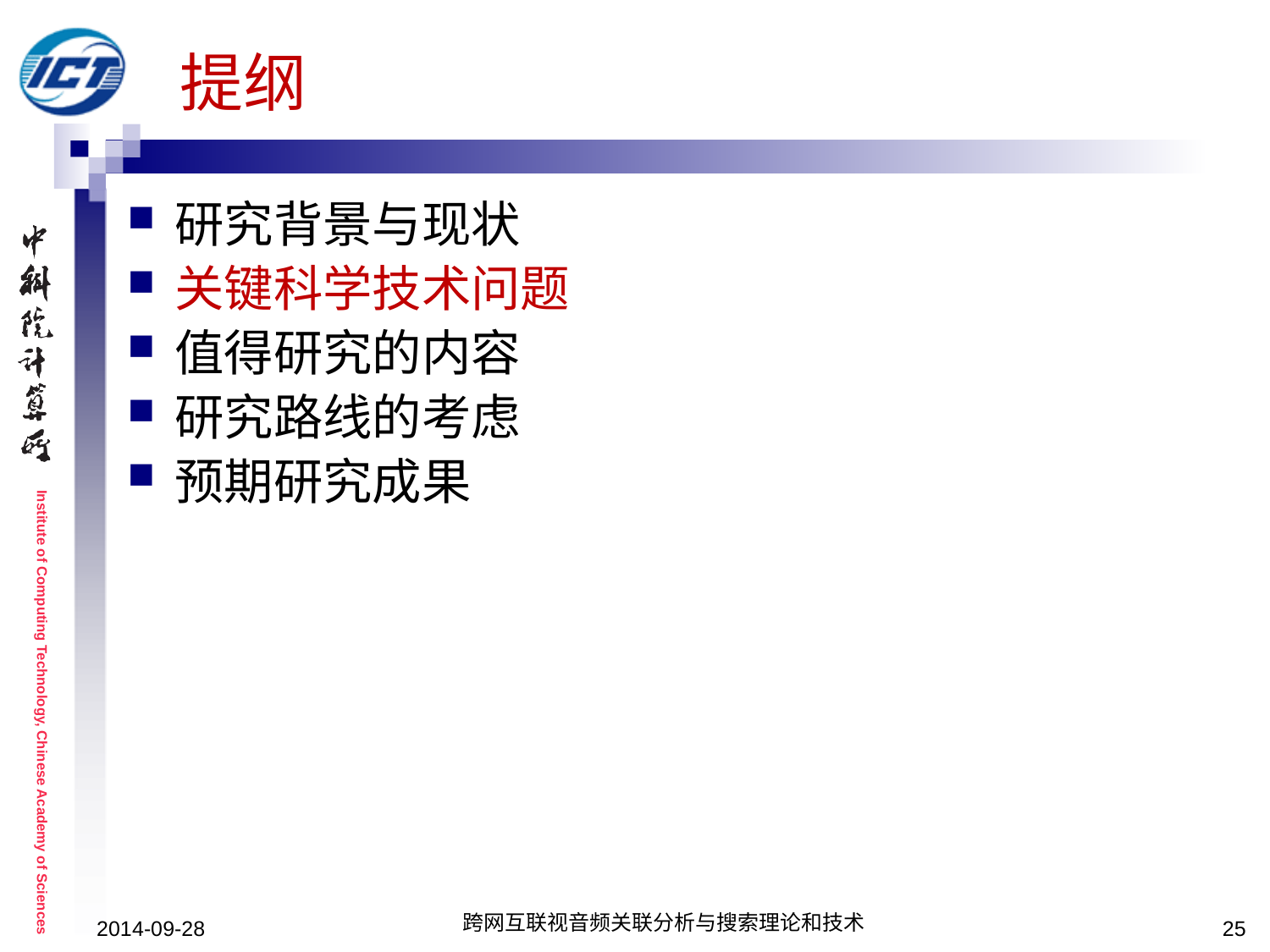

# 提纲
研究背景与现状
关键科学技术问题
值得研究的内容
研究路线的考虑
预期研究成果
2014-09-28
跨网互联视音频关联分析与搜索理论和技术
25